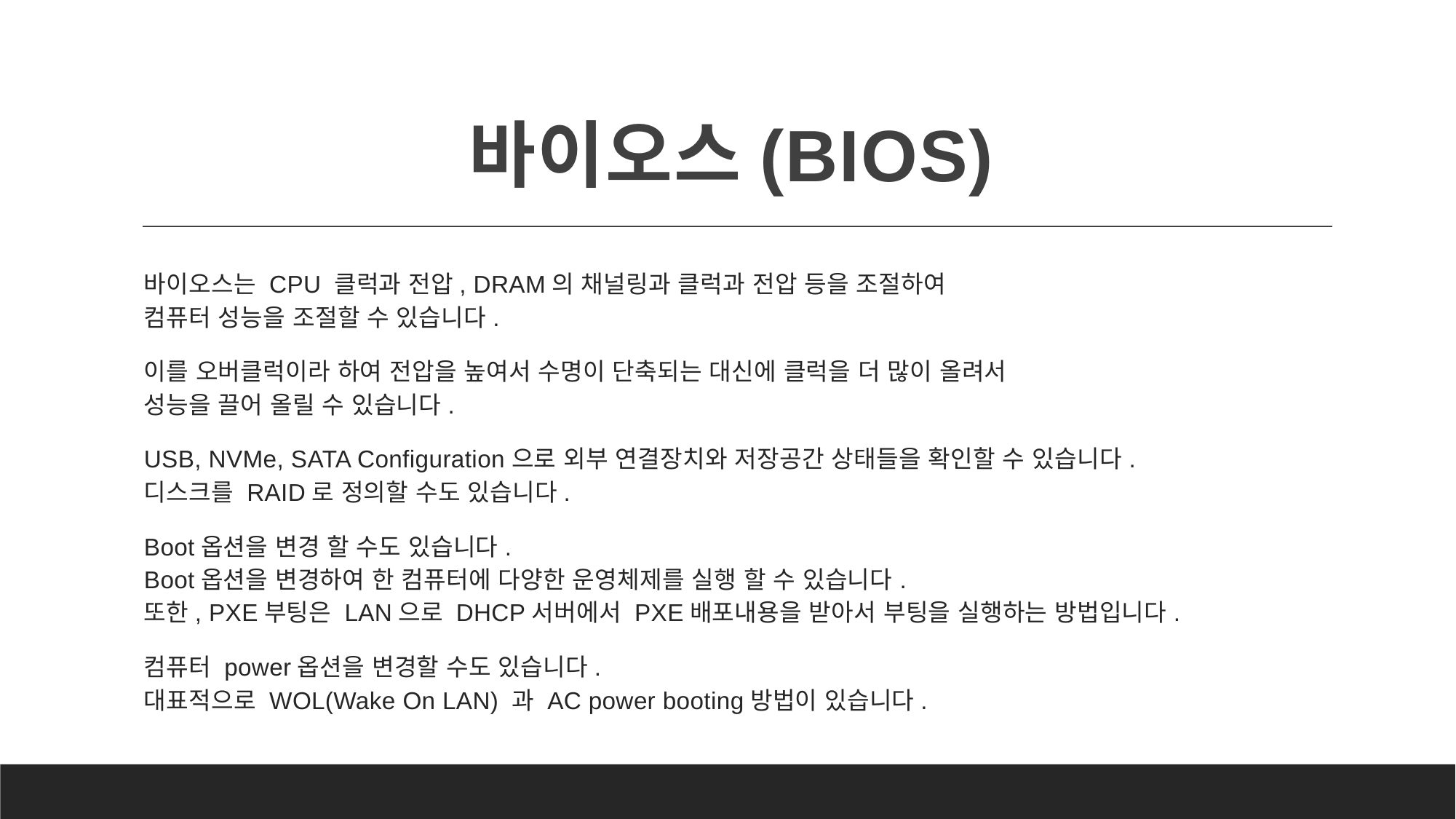

# 바이오스(BIOS)
바이오스는 CPU 클럭과 전압, DRAM의 채널링과 클럭과 전압 등을 조절하여
컴퓨터 성능을 조절할 수 있습니다.
이를 오버클럭이라 하여 전압을 높여서 수명이 단축되는 대신에 클럭을 더 많이 올려서
성능을 끌어 올릴 수 있습니다.
USB, NVMe, SATA Configuration으로 외부 연결장치와 저장공간 상태들을 확인할 수 있습니다.
디스크를 RAID로 정의할 수도 있습니다.
Boot옵션을 변경 할 수도 있습니다.
Boot옵션을 변경하여 한 컴퓨터에 다양한 운영체제를 실행 할 수 있습니다.
또한, PXE부팅은 LAN으로 DHCP서버에서 PXE배포내용을 받아서 부팅을 실행하는 방법입니다.
컴퓨터 power옵션을 변경할 수도 있습니다.
대표적으로 WOL(Wake On LAN) 과 AC power booting방법이 있습니다.